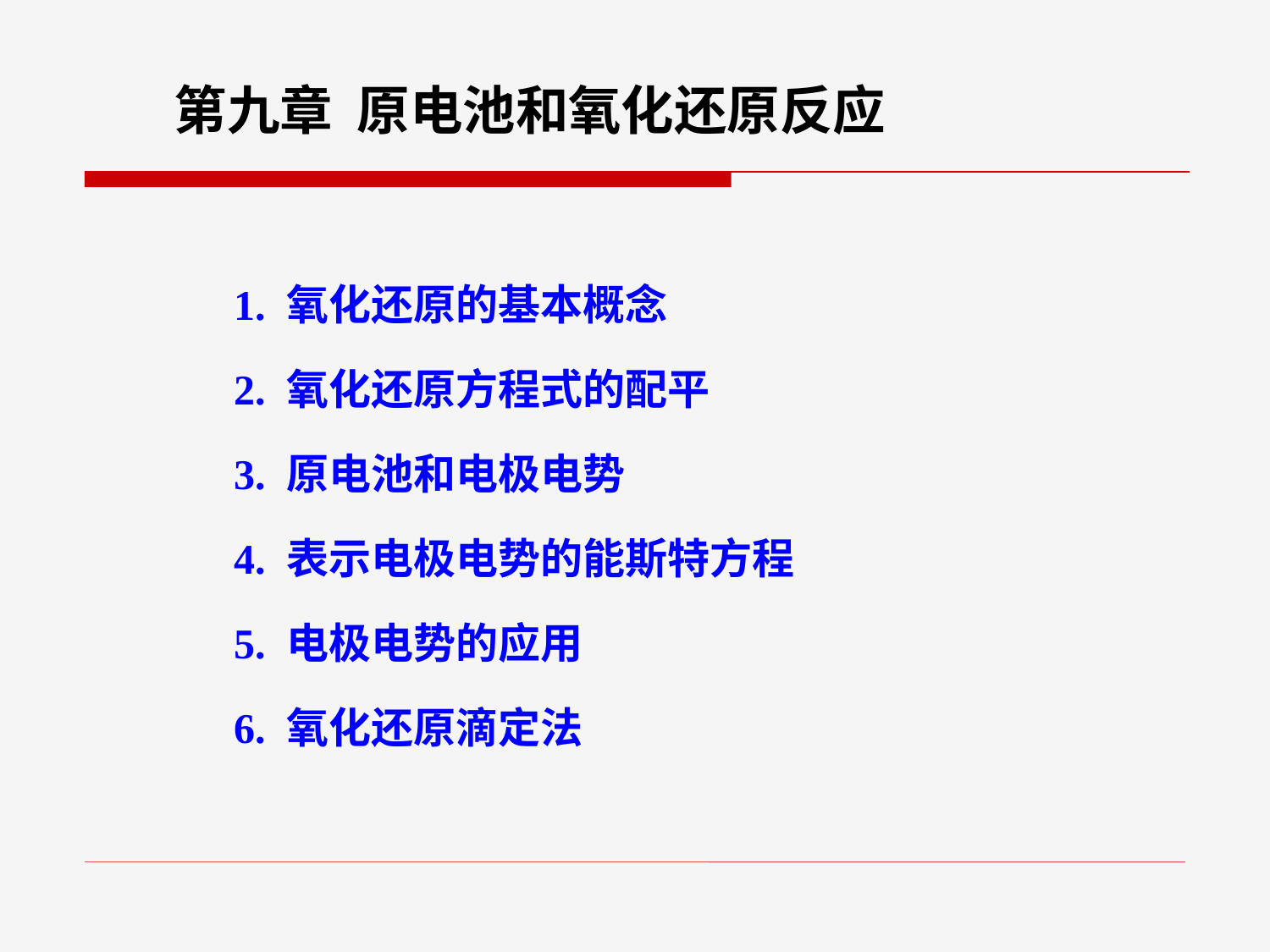

第九章  原电池和氧化还原反应
1. 氧化还原的基本概念
2. 氧化还原方程式的配平
3. 原电池和电极电势
4. 表示电极电势的能斯特方程
5. 电极电势的应用
6. 氧化还原滴定法